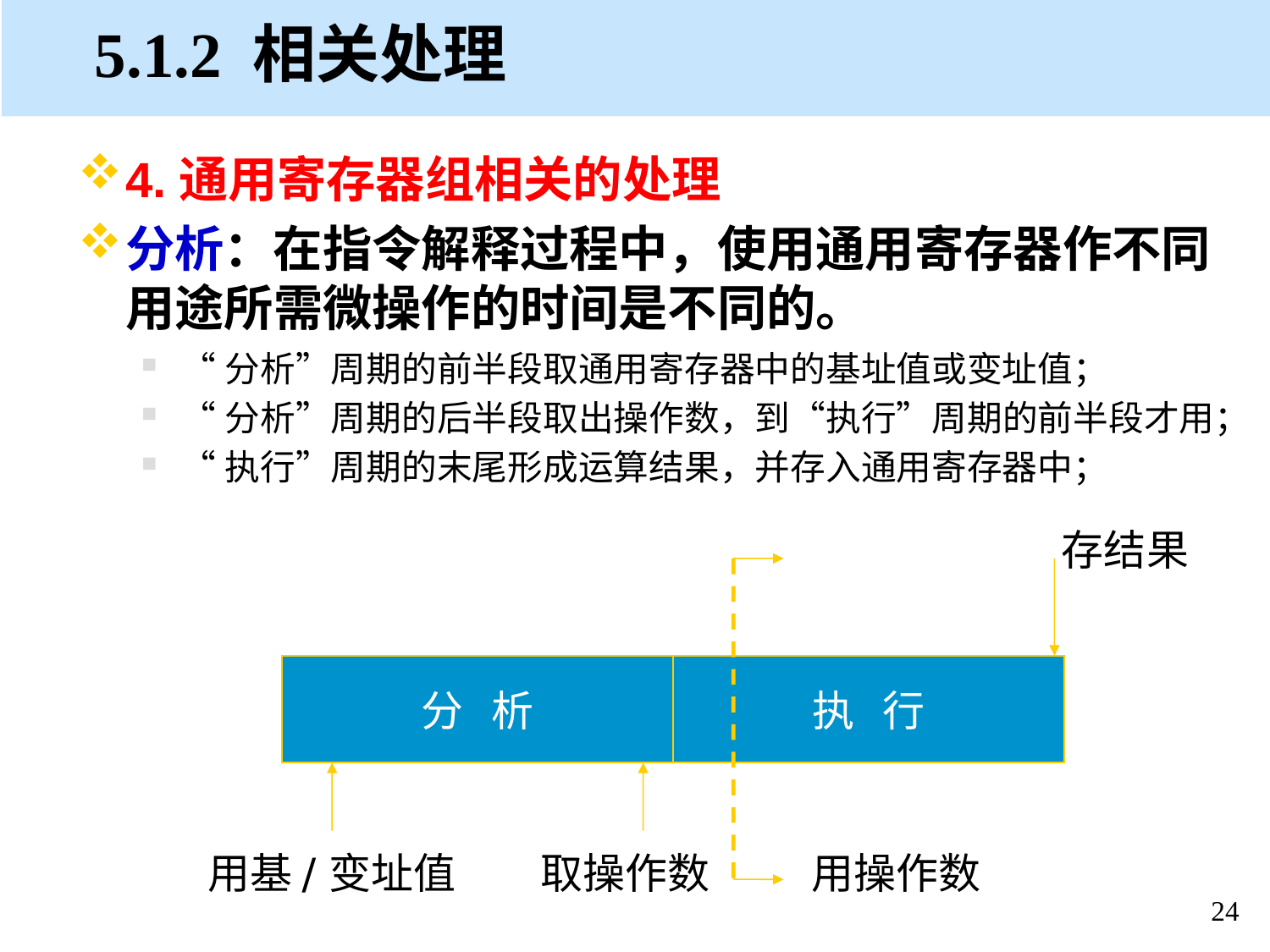

# 5.1.2 相关处理
4.通用寄存器组相关的处理
分析：在指令解释过程中，使用通用寄存器作不同用途所需微操作的时间是不同的。
“分析”周期的前半段取通用寄存器中的基址值或变址值；
“分析”周期的后半段取出操作数，到“执行”周期的前半段才用；
“执行”周期的末尾形成运算结果，并存入通用寄存器中；

存结果

分   析
执   行

用基/变址值
取操作数
用操作数